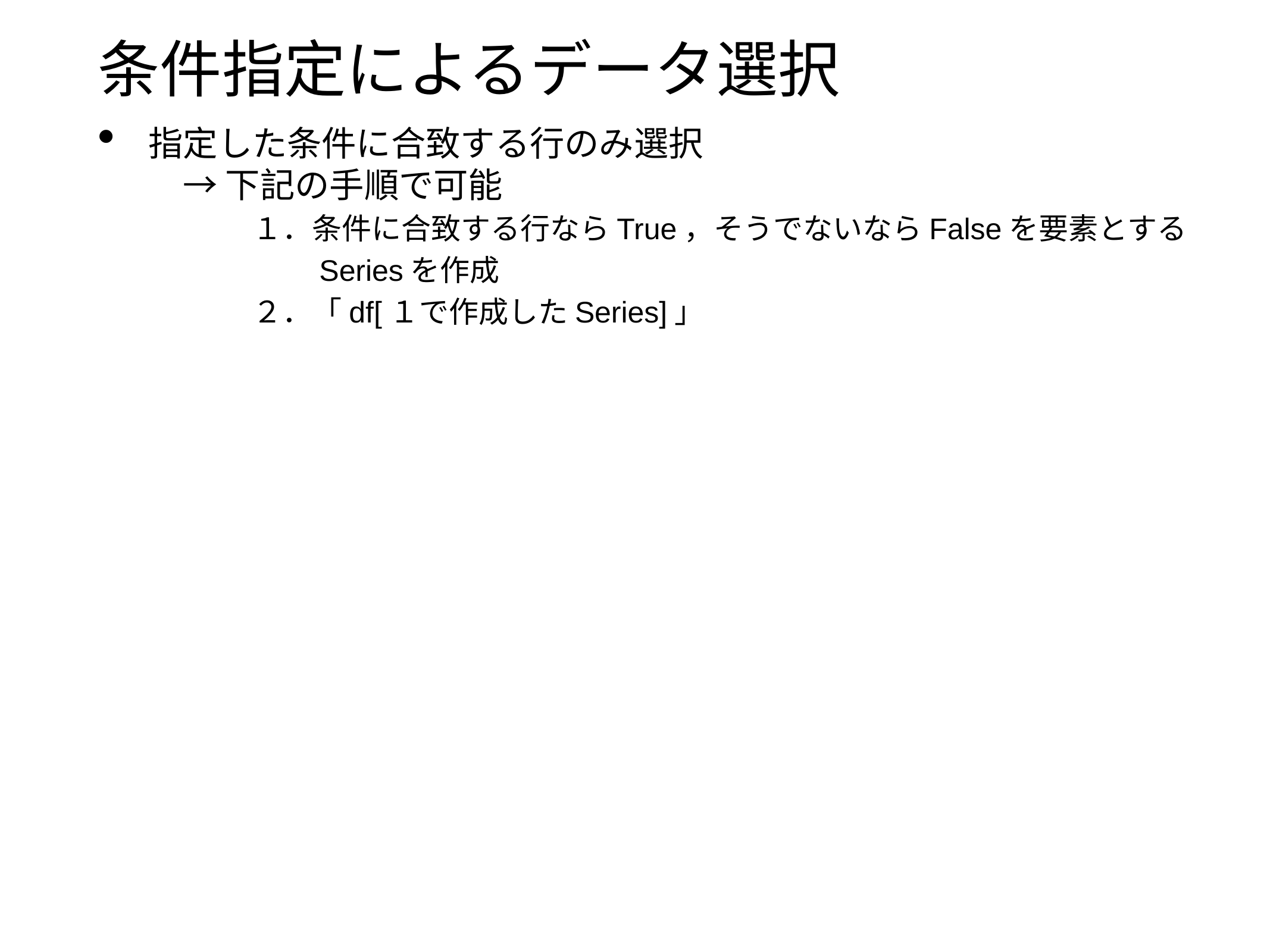

# 条件指定によるデータ選択
指定した条件に合致する行のみ選択
　→ 下記の手順で可能
　　　１．条件に合致する行ならTrue，そうでないならFalseを要素とする
　　　　　Seriesを作成
　　　２．「df[１で作成したSeries]」